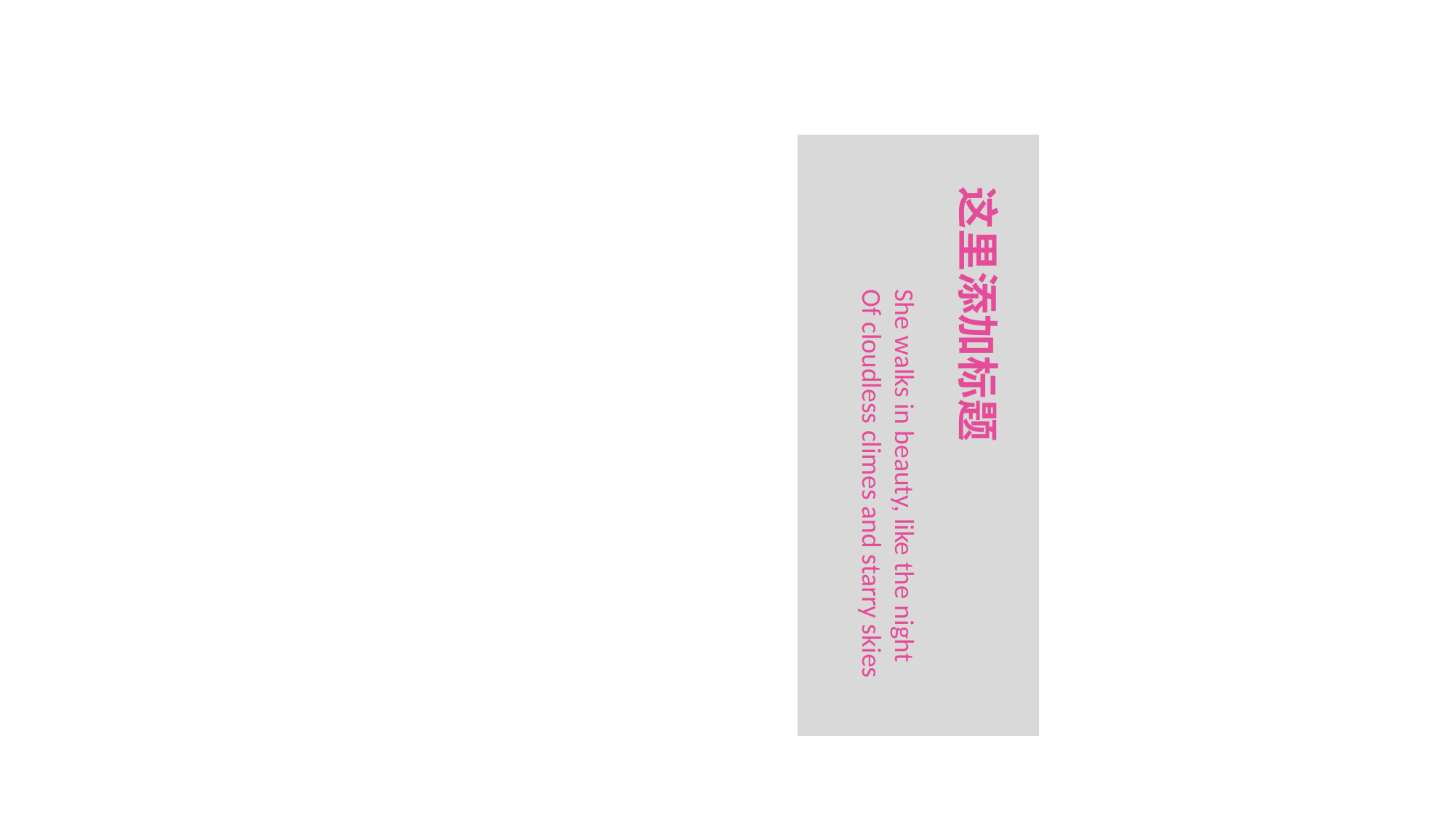

这里添加标题
She walks in beauty, like the night
Of cloudless climes and starry skies